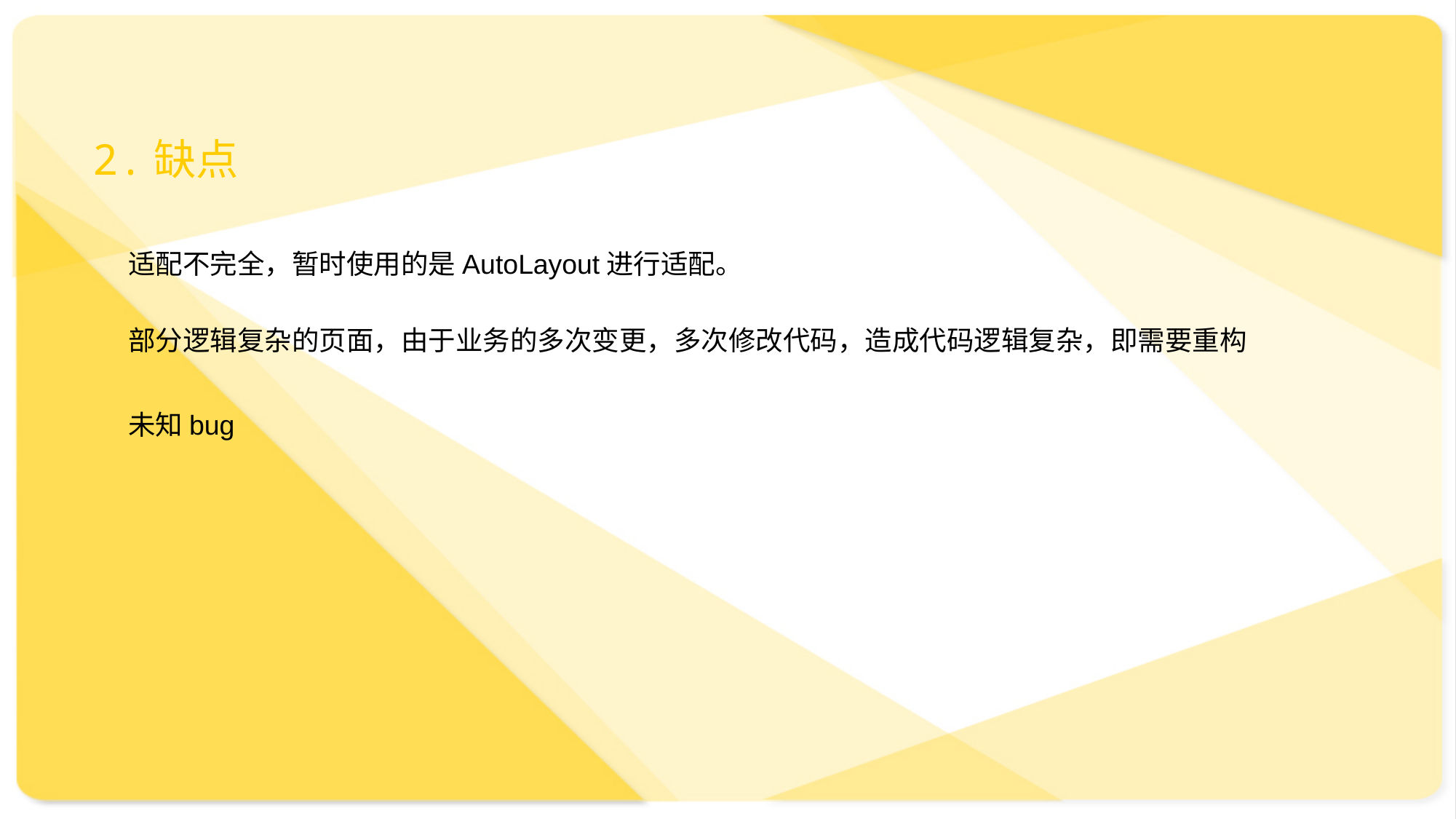

2.缺点
适配不完全，暂时使用的是AutoLayout进行适配。
部分逻辑复杂的页面，由于业务的多次变更，多次修改代码，造成代码逻辑复杂，即需要重构
未知bug